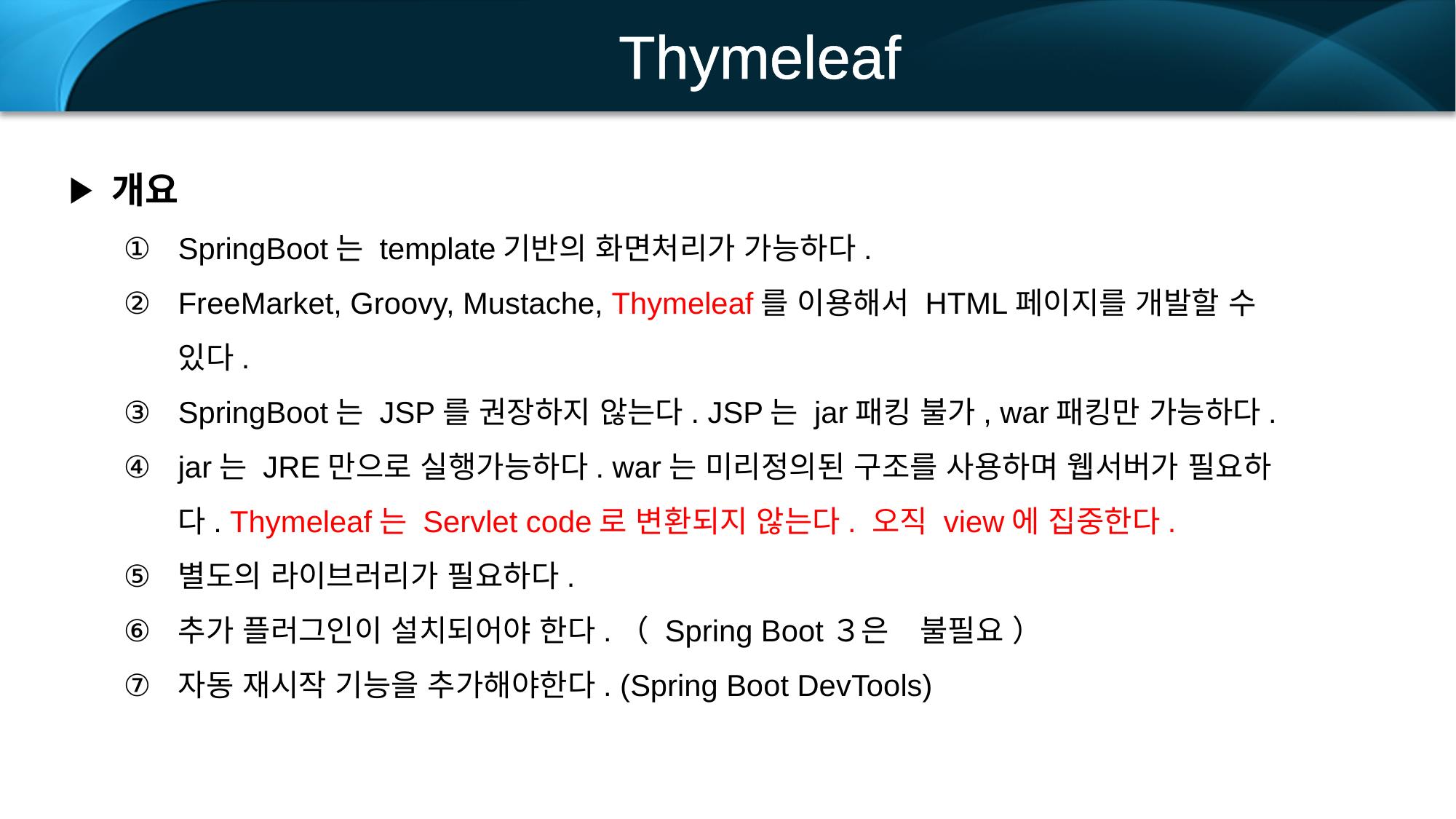

Thymeleaf
개요
SpringBoot는 template기반의 화면처리가 가능하다.
FreeMarket, Groovy, Mustache, Thymeleaf를 이용해서 HTML페이지를 개발할 수 있다.
SpringBoot는 JSP를 권장하지 않는다. JSP는 jar패킹 불가, war패킹만 가능하다.
jar는 JRE만으로 실행가능하다. war는 미리정의된 구조를 사용하며 웹서버가 필요하다. Thymeleaf는 Servlet code로 변환되지 않는다. 오직 view에 집중한다.
별도의 라이브러리가 필요하다.
추가 플러그인이 설치되어야 한다.（ Spring Boot３은　불필요 ）
자동 재시작 기능을 추가해야한다. (Spring Boot DevTools)